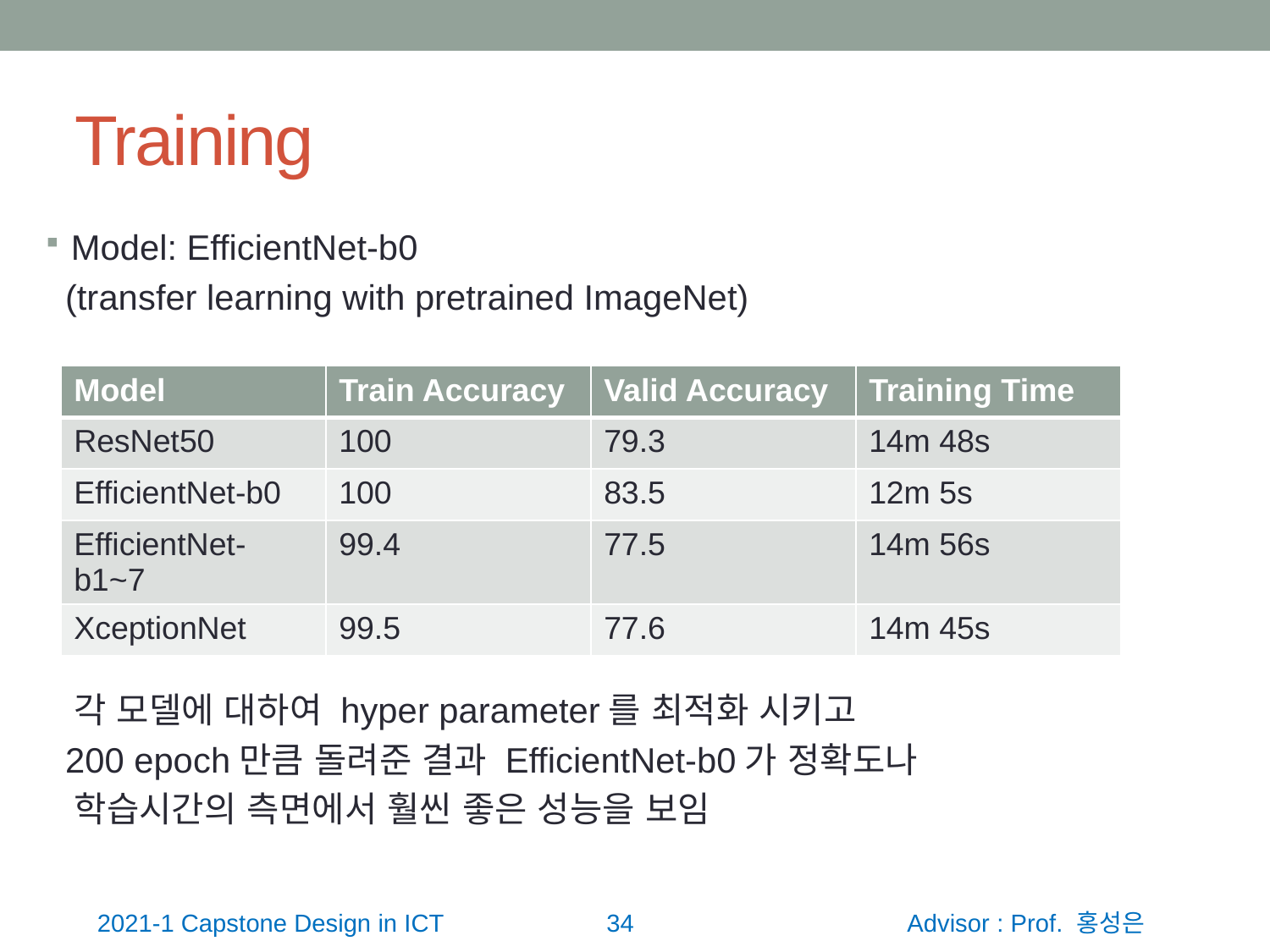

# Training
Model: EfficientNet-b0
  (transfer learning with pretrained ImageNet)

  각 모델에 대하여 hyper parameter를 최적화 시키고
  200 epoch만큼 돌려준 결과 EfficientNet-b0가 정확도나
  학습시간의 측면에서 훨씬 좋은 성능을 보임
| Model | Train Accuracy | Valid Accuracy | Training Time |
| --- | --- | --- | --- |
| ResNet50 | 100 | 79.3 | 14m 48s |
| EfficientNet-b0 | 100 | 83.5 | 12m 5s |
| EfficientNet-b1~7 | 99.4 | 77.5 | 14m 56s |
| XceptionNet | 99.5 | 77.6 | 14m 45s |